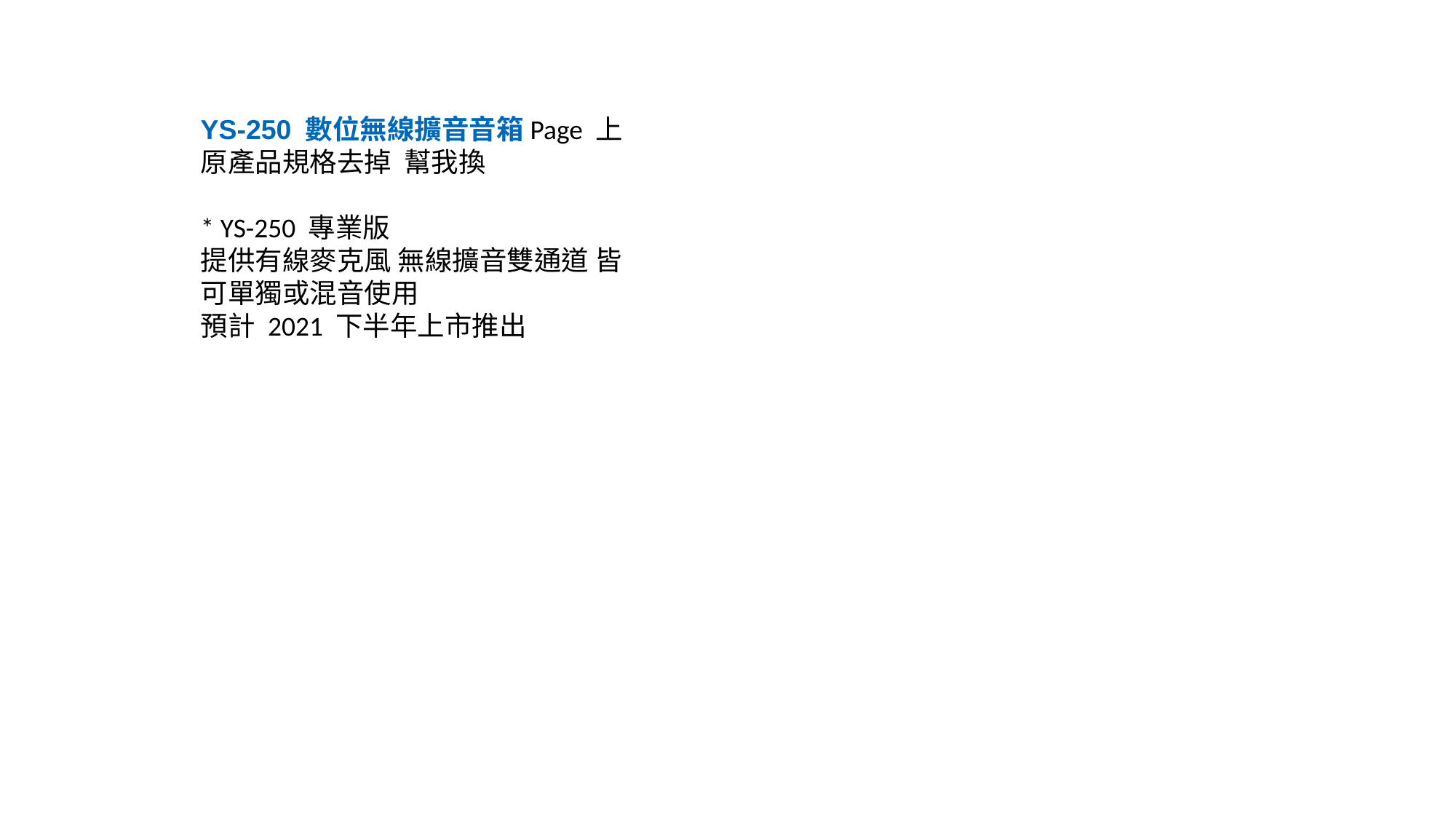

YS-250 數位無線擴音音箱Page 上
原產品規格去掉  幫我換

* YS-250 專業版
提供有線麥克風 無線擴音雙通道 皆可單獨或混音使用
預計 2021 下半年上市推出